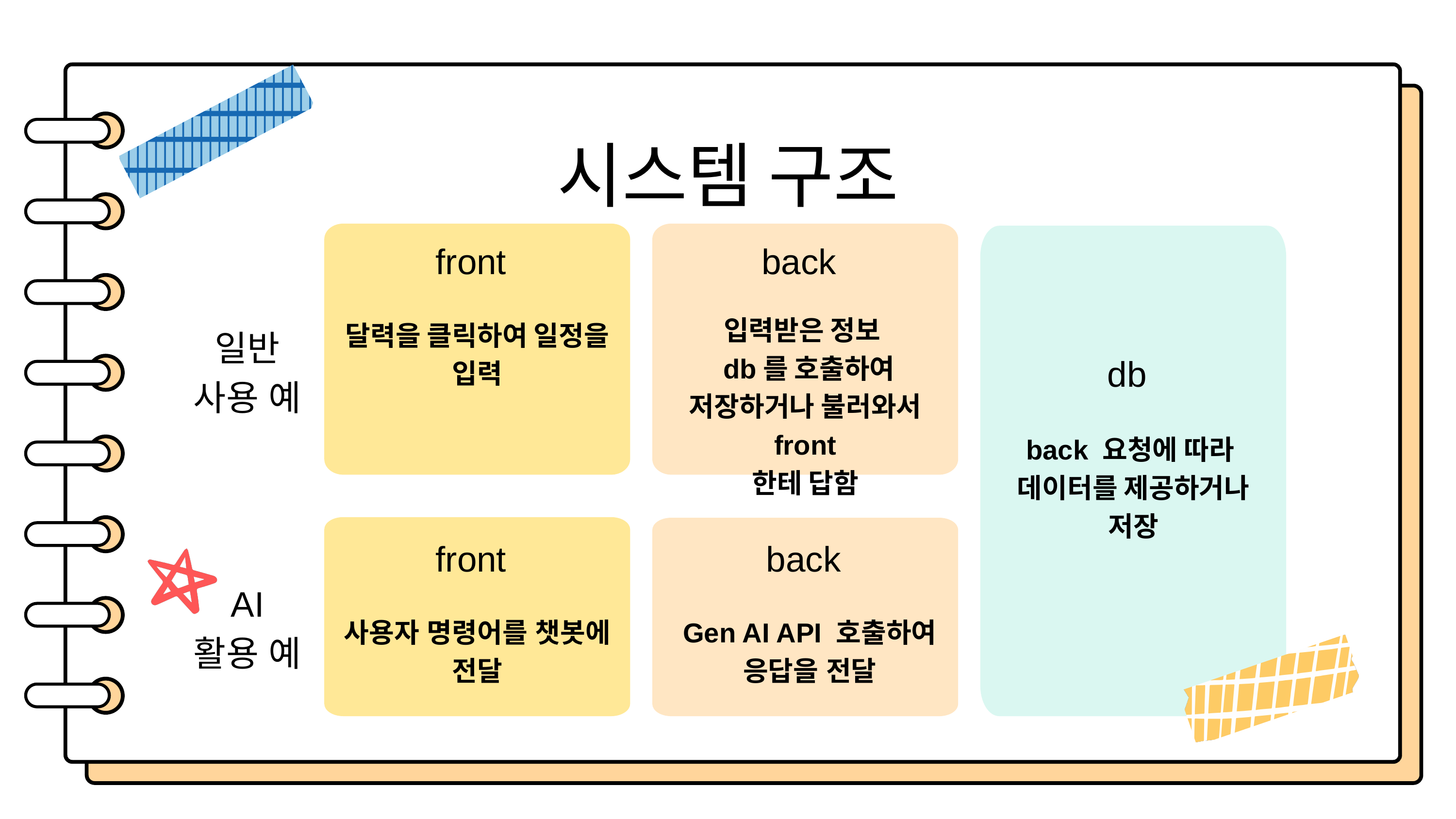

시스템 구조

front
back

입력받은 정보
 db를 호출하여 저장하거나 불러와서 front
한테 답함
달력을 클릭하여 일정을 입력
일반
사용 예
db

back 요청에 따라
데이터를 제공하거나 저장

front
back

AI
활용 예

사용자 명령어를 챗봇에 전달
Gen AI API 호출하여
응답을 전달